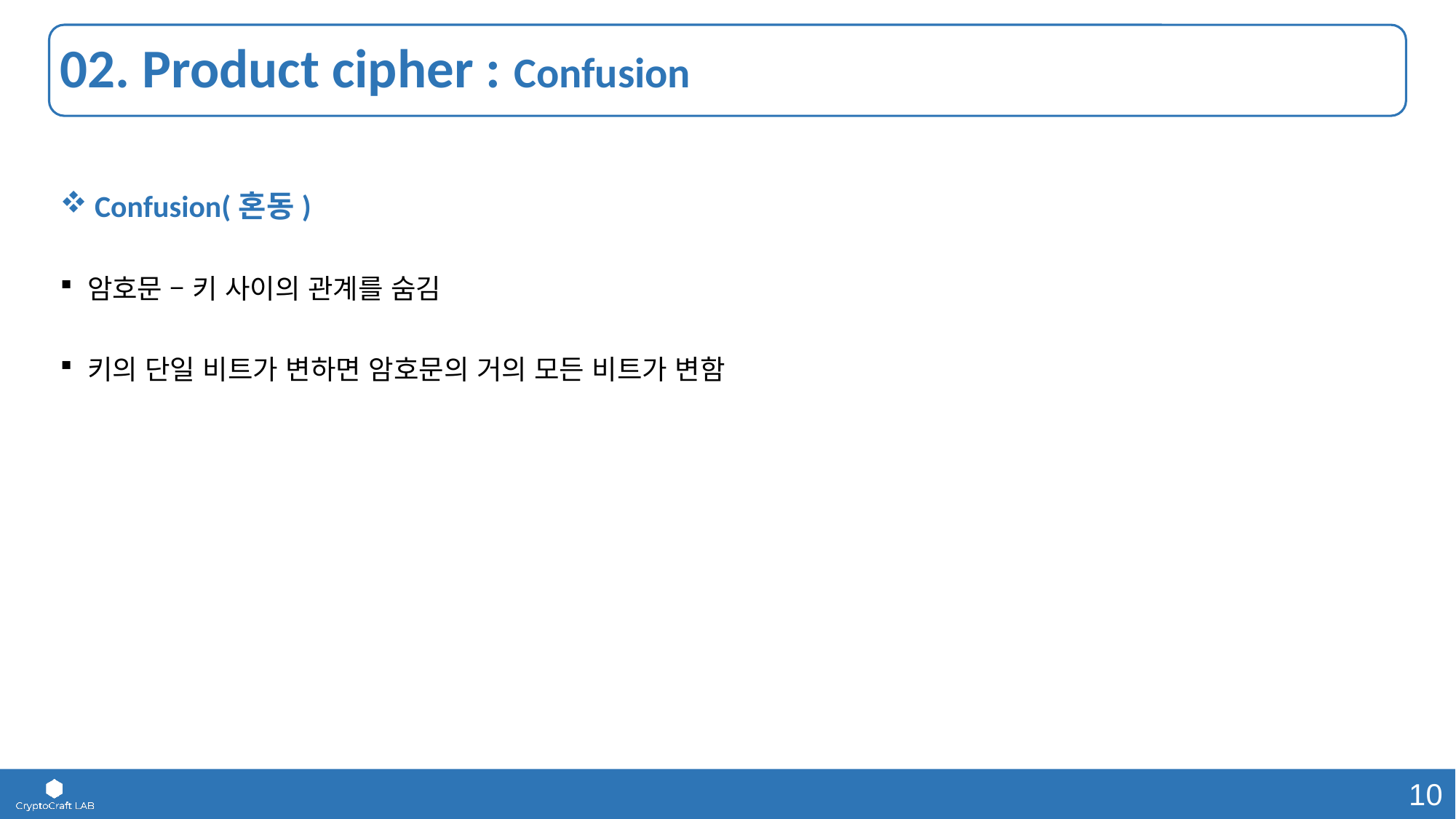

# 02. Product cipher : Confusion
 Confusion(혼동)
암호문 – 키 사이의 관계를 숨김
키의 단일 비트가 변하면 암호문의 거의 모든 비트가 변함